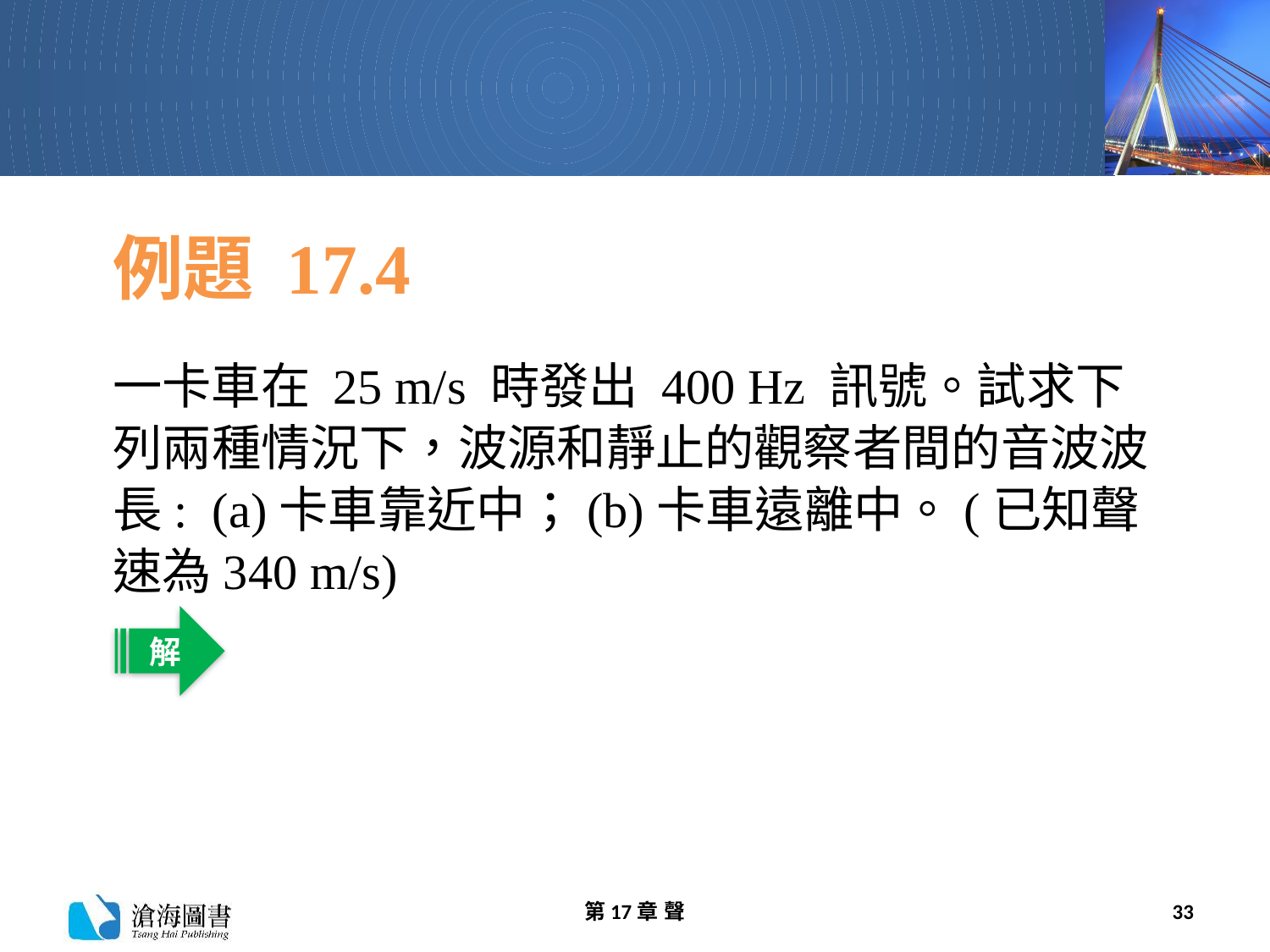

# 例題 17.4
一卡車在 25 m/s 時發出 400 Hz 訊號。試求下列兩種情況下，波源和靜止的觀察者間的音波波長:  (a)卡車靠近中；(b)卡車遠離中。(已知聲速為340 m/s)

解
第17章 聲
33